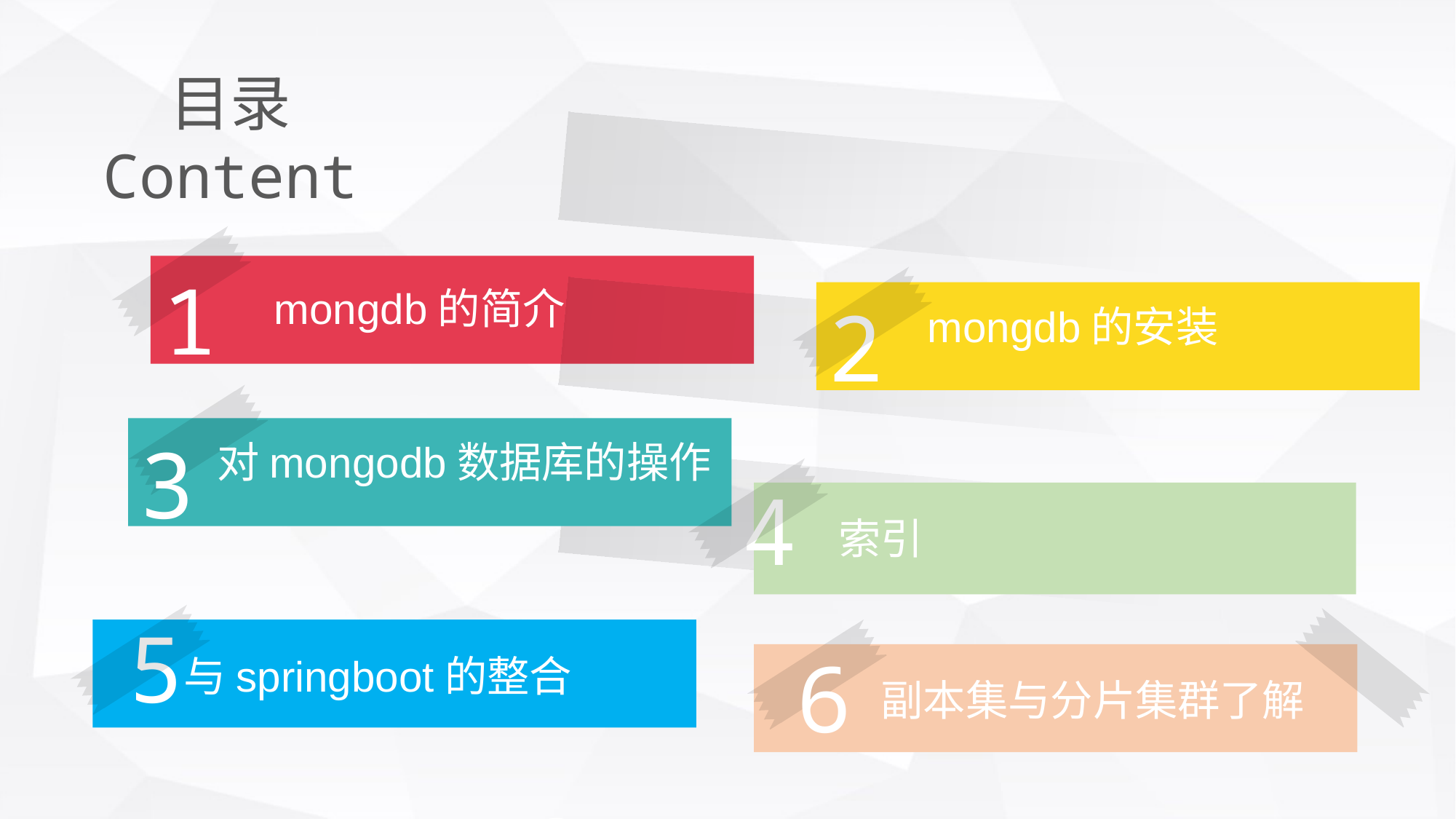

目录
Content

1

mongdb的简介

2
mongdb的安装

3
对mongodb数据库的操作
4

索引
5

6

与springboot的整合

副本集与分片集群了解
3